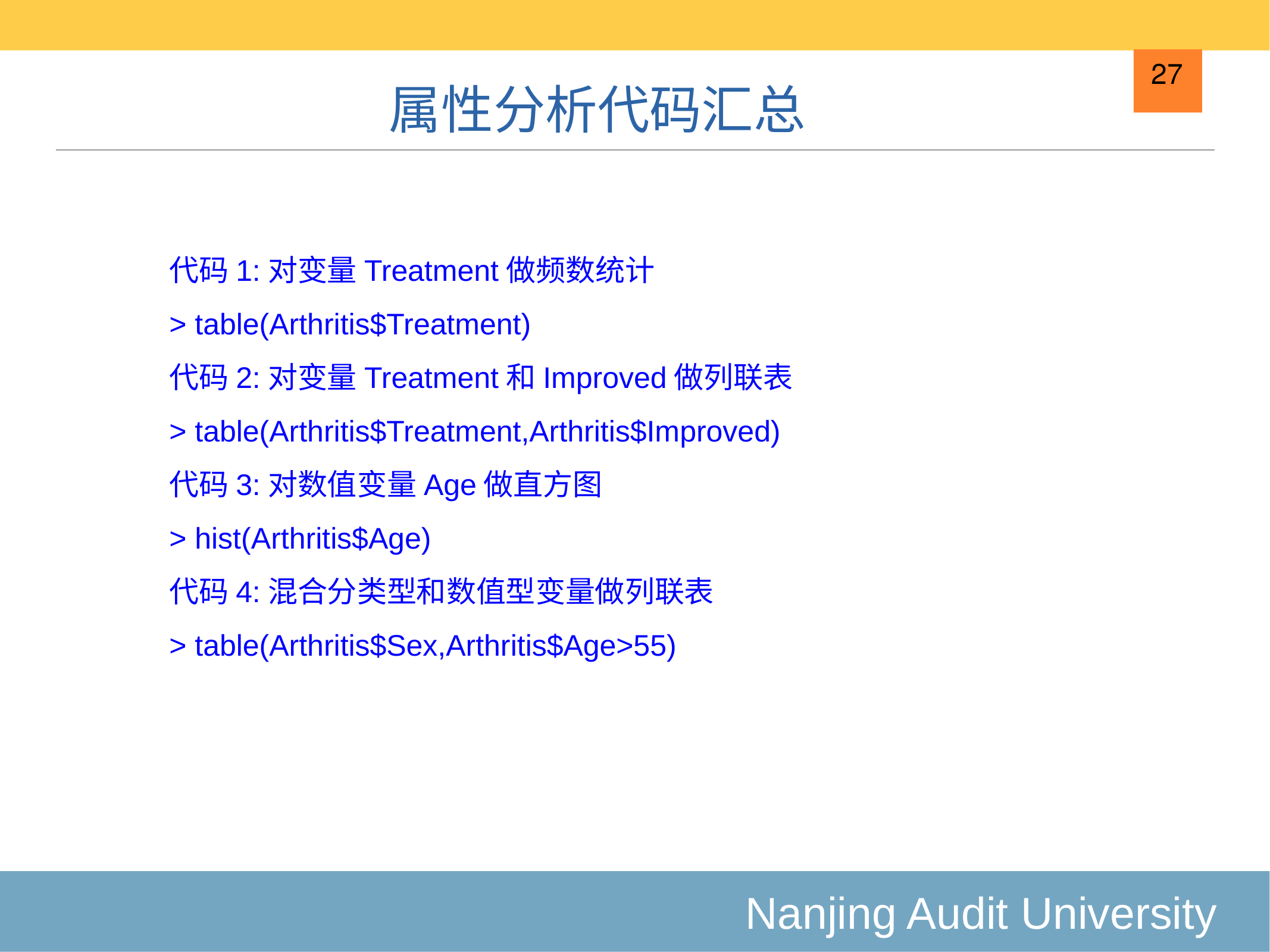

# 属性分析代码汇总
27
代码1:对变量Treatment做频数统计
> table(Arthritis$Treatment)
代码2:对变量Treatment和Improved做列联表
> table(Arthritis$Treatment,Arthritis$Improved)
代码3:对数值变量Age做直方图
> hist(Arthritis$Age)
代码4:混合分类型和数值型变量做列联表
> table(Arthritis$Sex,Arthritis$Age>55)